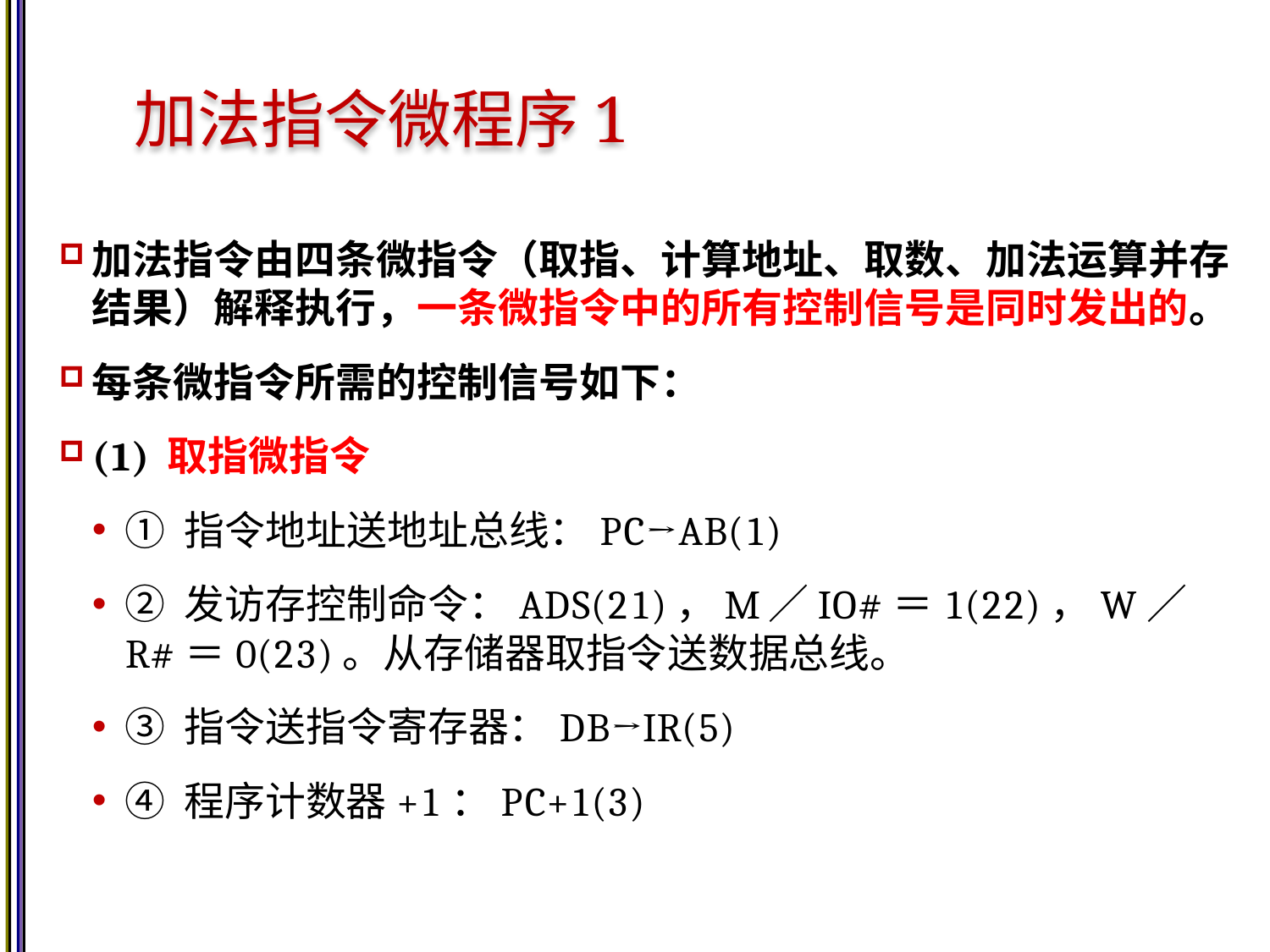

# 加法指令微程序1
加法指令由四条微指令（取指、计算地址、取数、加法运算并存结果）解释执行，一条微指令中的所有控制信号是同时发出的。
每条微指令所需的控制信号如下：
(1) 取指微指令
① 指令地址送地址总线：PC→AB(1)
② 发访存控制命令：ADS(21)，M／IO#＝1(22)，W／R#＝0(23)。从存储器取指令送数据总线。
③ 指令送指令寄存器：DB→IR(5)
④ 程序计数器+1：PC+1(3)
58